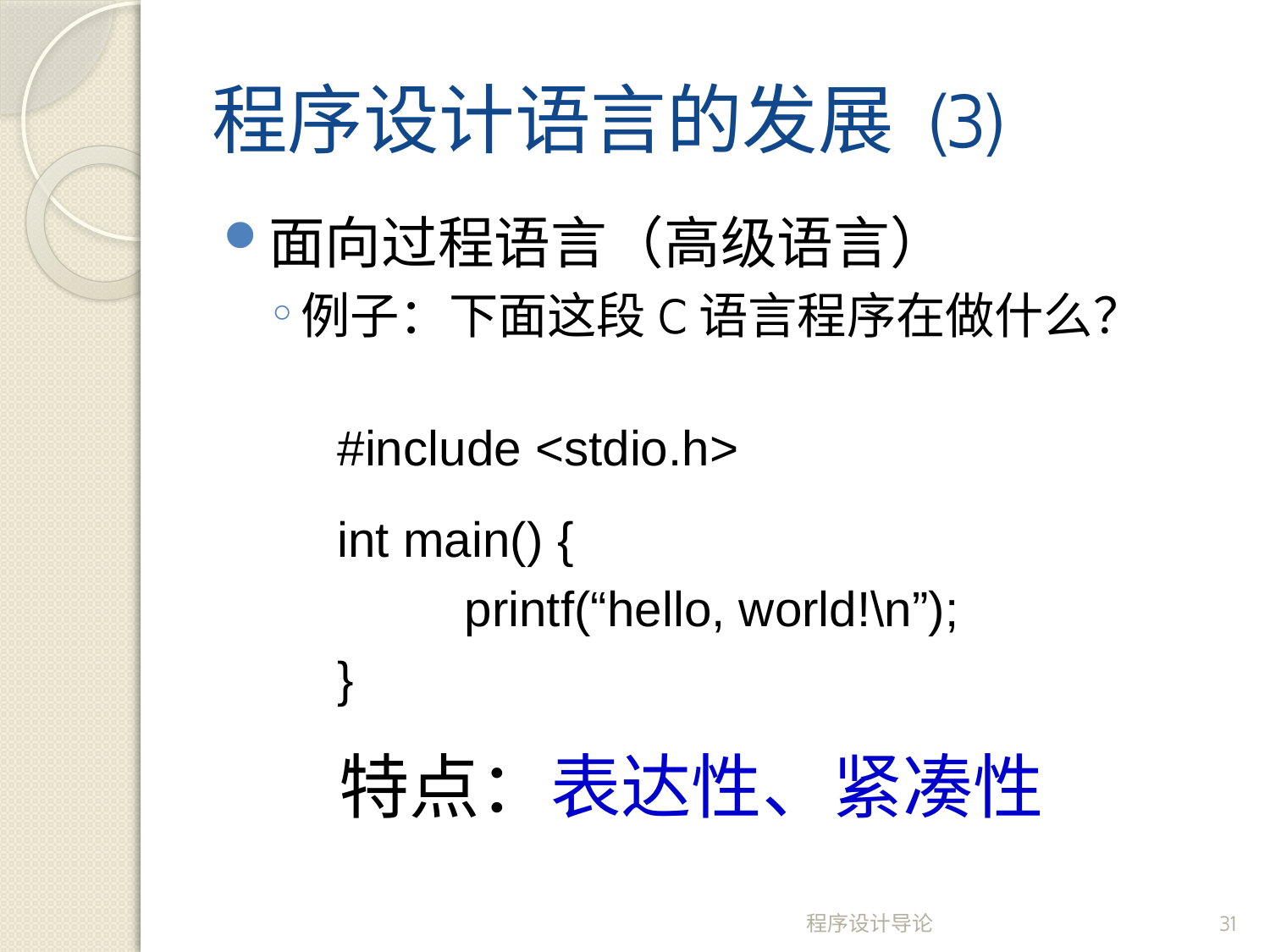

# 程序设计语言的发展 (3)
面向过程语言（高级语言）
例子：下面这段C语言程序在做什么？
#include <stdio.h>
int main() {
	printf(“hello, world!\n”);
}
特点：表达性、紧凑性
程序设计导论
31